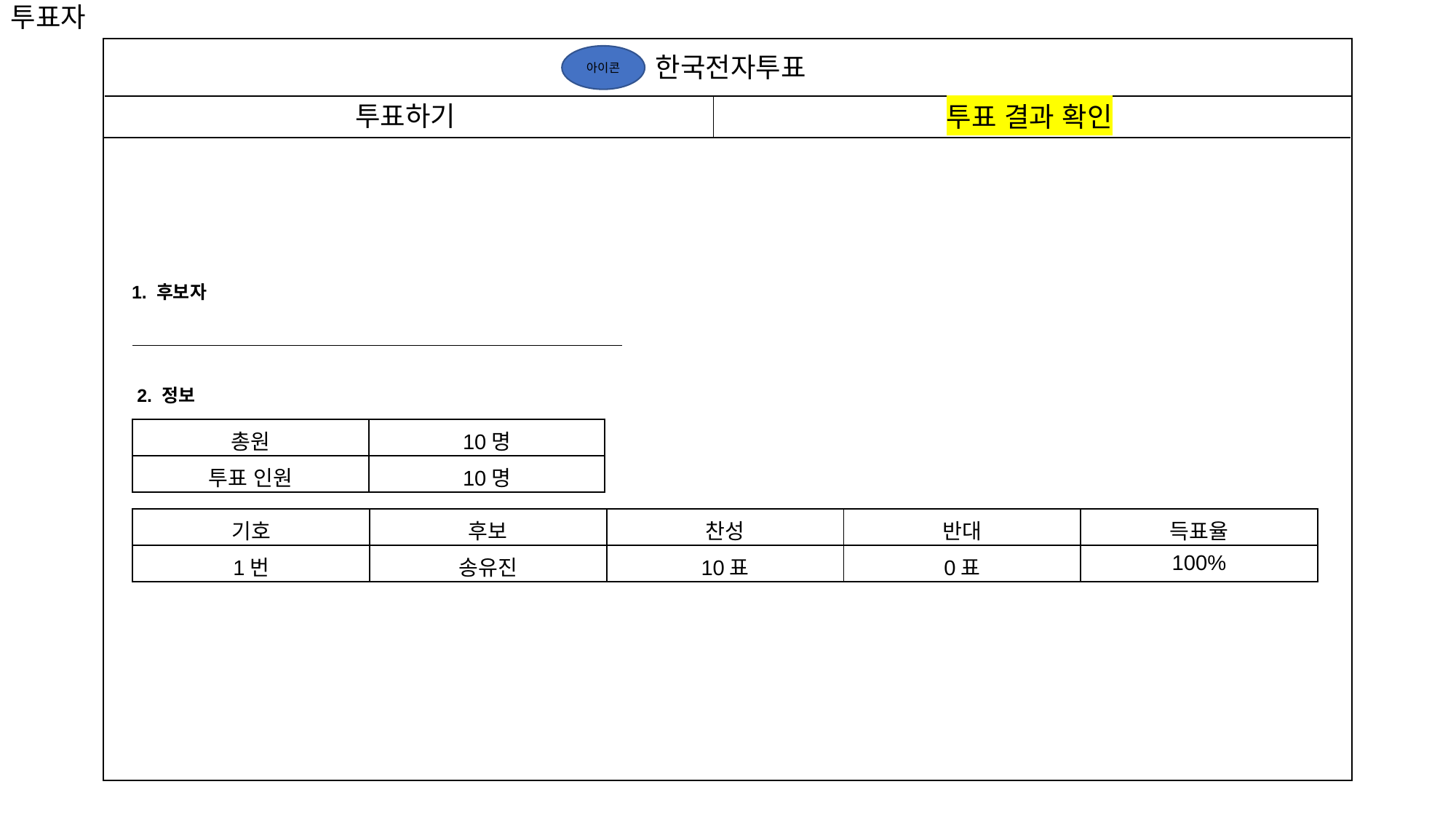

투표자

한국전자투표
아이콘
투표하기
투표 결과 확인
1. 후보자
2. 정보
| 총원 | 10명 |
| --- | --- |
| 투표 인원 | 10명 |
| 기호 | 후보 | 찬성 | 반대 | 득표율 |
| --- | --- | --- | --- | --- |
| 1번 | 송유진 | 10표 | 0표 | 100% |